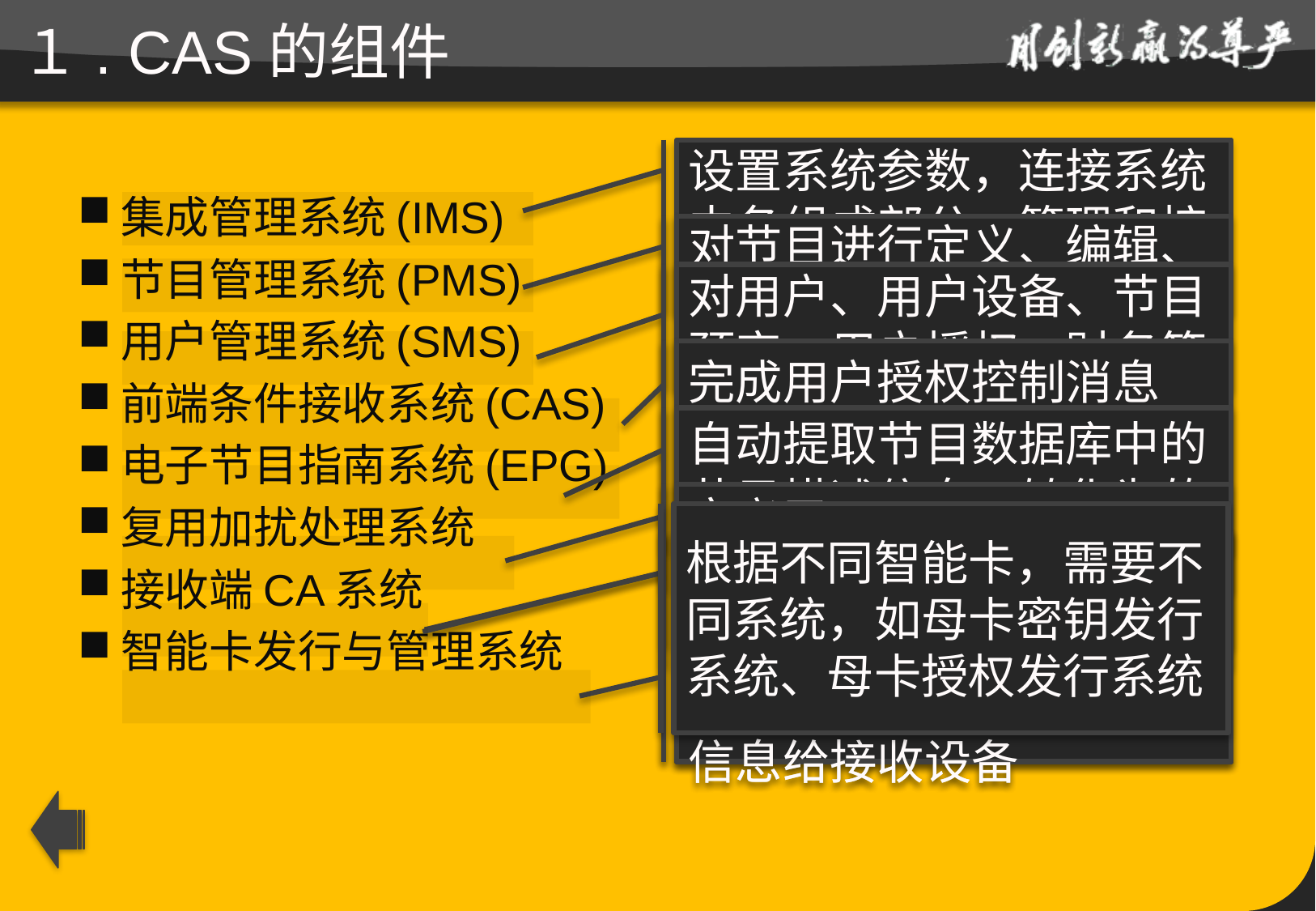

# １. CAS的组件
设置系统参数，连接系统中各组成部分，管理和控制系统的执行
集成管理系统(IMS)
节目管理系统(PMS)
用户管理系统(SMS)
前端条件接收系统(CAS)
电子节目指南系统(EPG)
复用加扰处理系统
接收端CA系统
智能卡发行与管理系统

对节目进行定义、编辑、编排、查询，产生节目时间表

对用户、用户设备、节目预定、用户授权、财务等信息进行处理、维护和管理，同时可为其它子系统提供用户授权管理数据

完成用户授权控制消息(ECM)及用户授权管理消息(EMM)的获取、生成、加密、发送等处理

自动提取节目数据库中的节目描述信息，转化为的SI信息，按一定的周期发送这些信息给复用器

定义了SCS、EMMG、SIG的接口，加扰采用了标准的DVB加扰算法
根据不同智能卡，需要不同系统，如母卡密钥发行系统、母卡授权发行系统
接收并处理ECM、EMM，从智能卡获取CW，传给解扰器，同时提供CAS辅助信息给接收设备
接收并处理ECM、EMM，从智能卡获取CW，传给解扰器，同时提供CAS辅助信息给接收设备